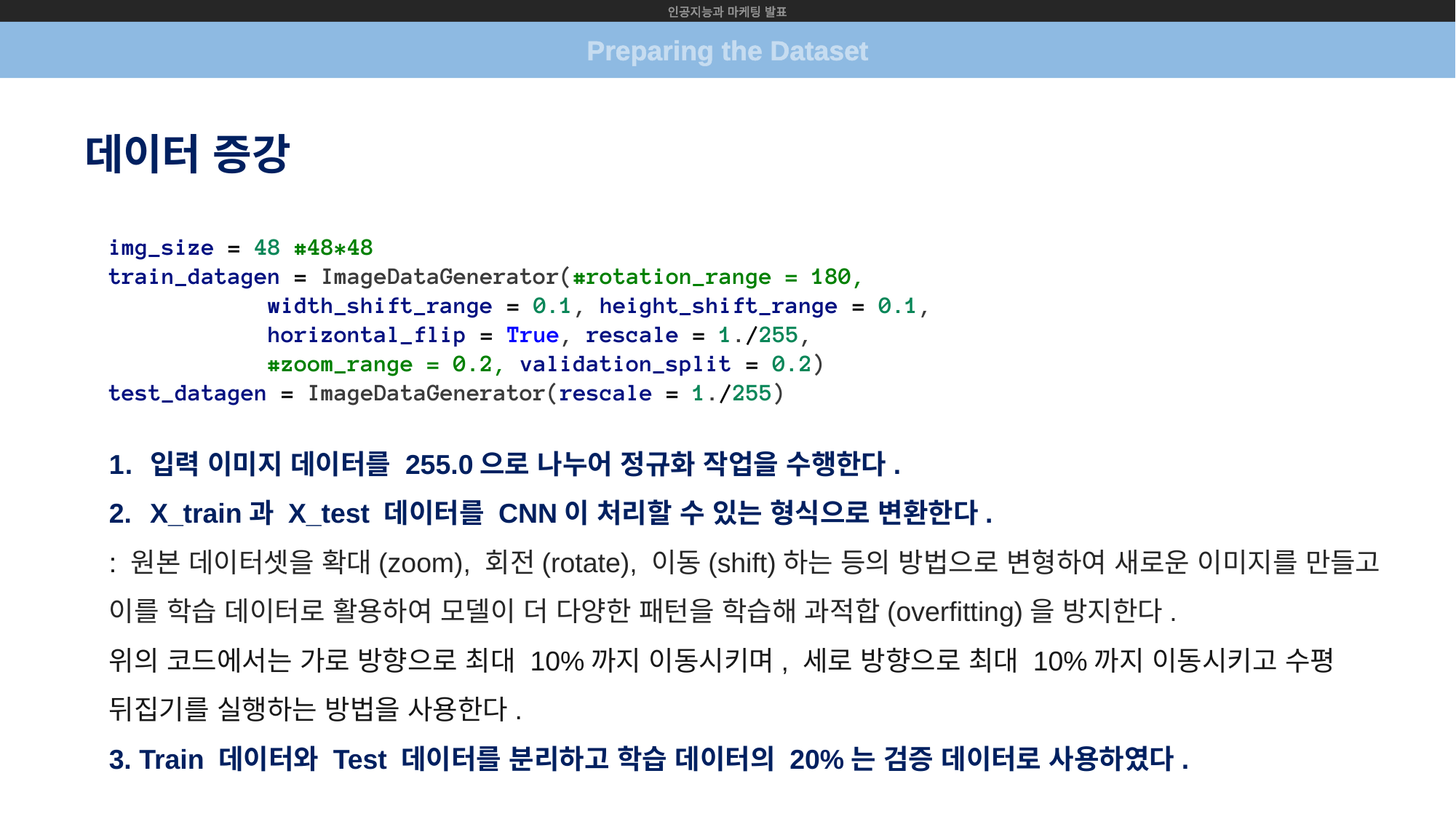

인공지능과 마케팅 발표

Preparing the Dataset
데이터 증강

img_size = 48 #48*48
train_datagen = ImageDataGenerator(#rotation_range = 180,
            width_shift_range = 0.1, height_shift_range = 0.1,
            horizontal_flip = True, rescale = 1./255,
            #zoom_range = 0.2, validation_split = 0.2)
test_datagen = ImageDataGenerator(rescale = 1./255)

입력 이미지 데이터를 255.0으로 나누어 정규화 작업을 수행한다.
X_train과 X_test 데이터를 CNN이 처리할 수 있는 형식으로 변환한다.
: 원본 데이터셋을 확대(zoom), 회전(rotate), 이동(shift)하는 등의 방법으로 변형하여 새로운 이미지를 만들고 이를 학습 데이터로 활용하여 모델이 더 다양한 패턴을 학습해 과적합(overfitting)을 방지한다.
위의 코드에서는 가로 방향으로 최대 10%까지 이동시키며, 세로 방향으로 최대 10%까지 이동시키고 수평 뒤집기를 실행하는 방법을 사용한다.
3. Train 데이터와 Test 데이터를 분리하고 학습 데이터의 20%는 검증 데이터로 사용하였다.